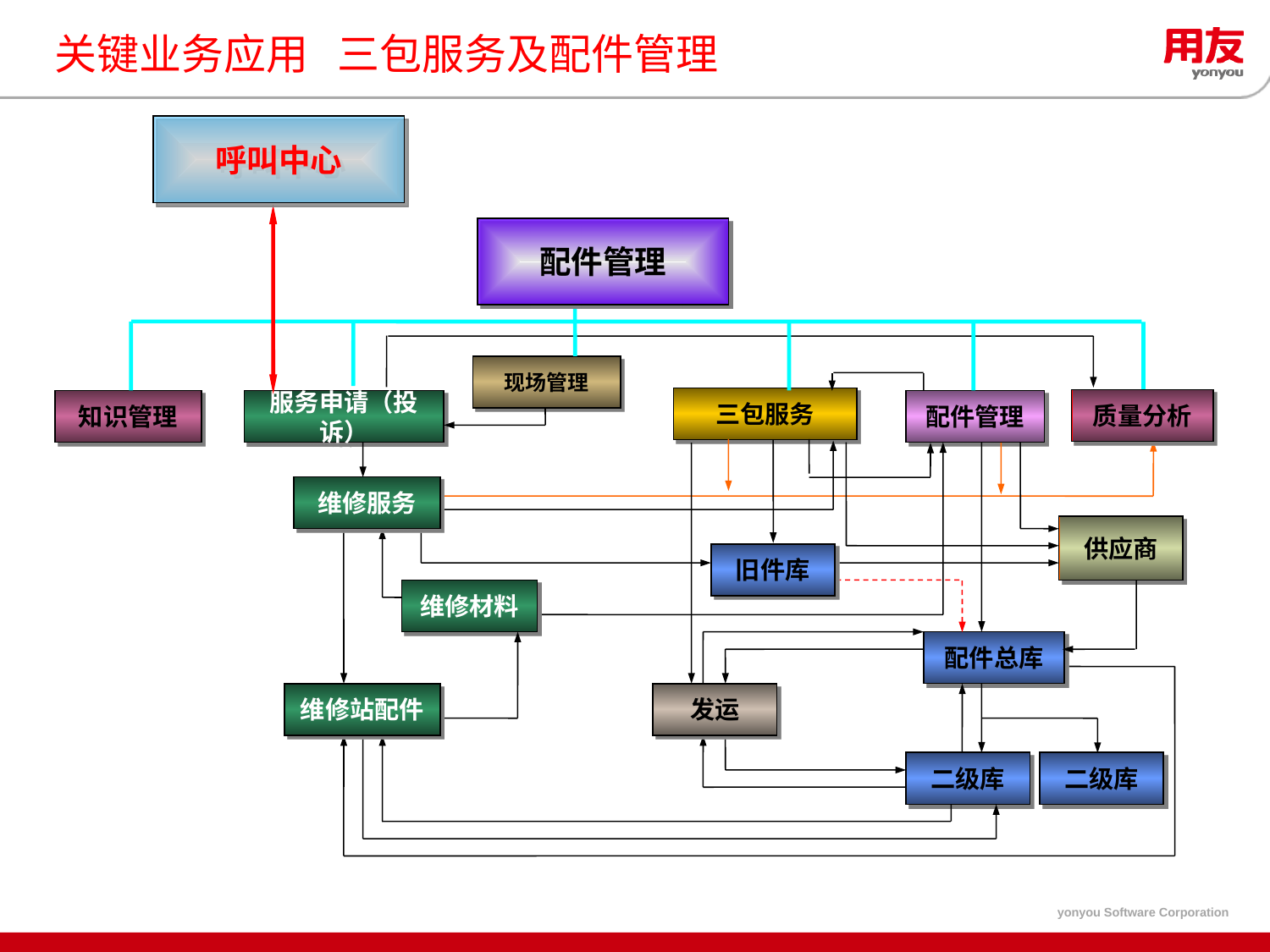

# 关键业务应用   三包服务及配件管理
呼叫中心

配件管理

现场管理

三包服务
质量分析
知识管理
服务申请（投诉）
配件管理

维修服务

供应商

旧件库

维修材料

配件总库

维修站配件
发运

二级库
二级库